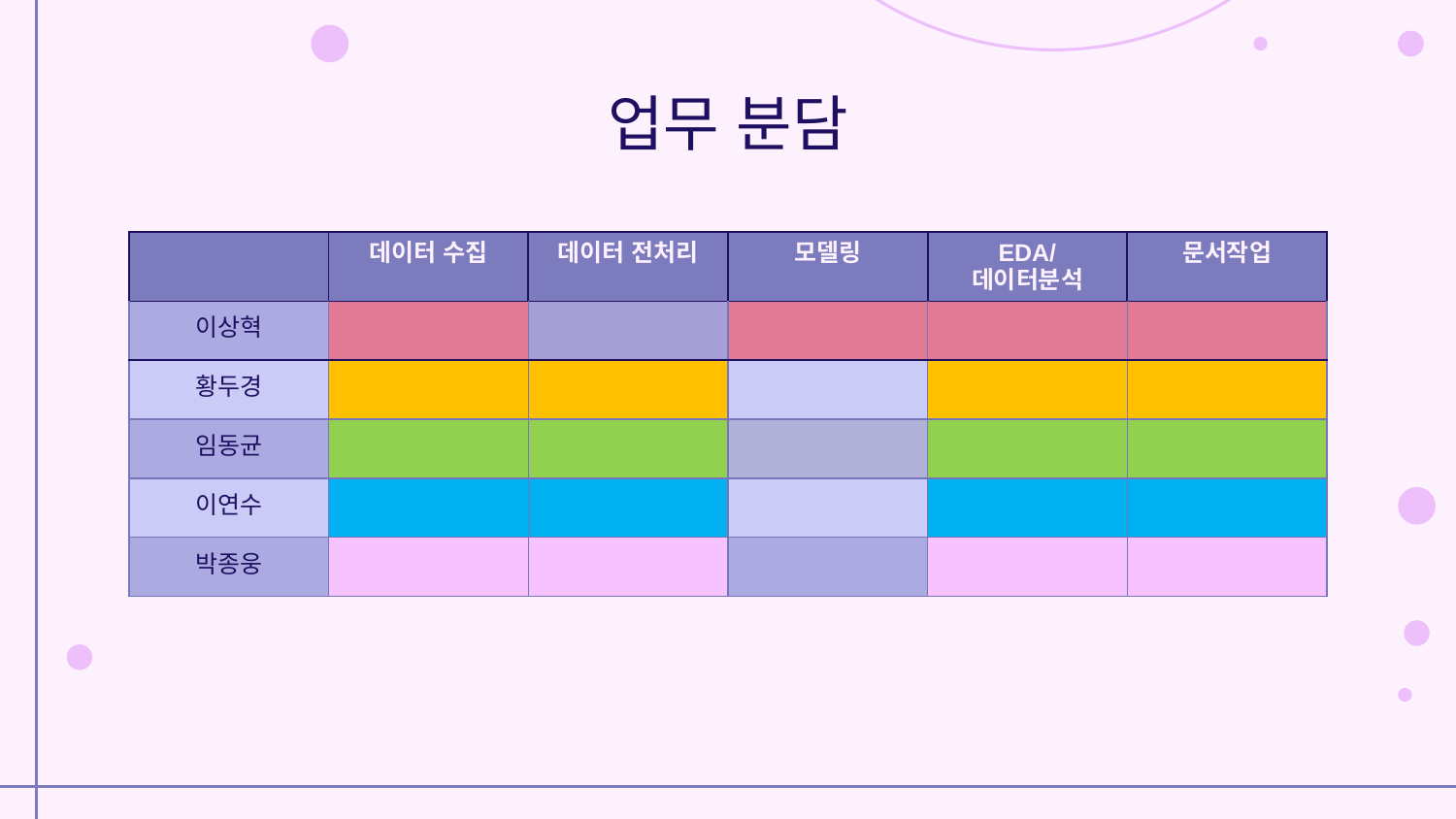

# 업무 분담
|  | 데이터 수집 | 데이터 전처리 | 모델링 | EDA/ 데이터분석 | 문서작업 |
| --- | --- | --- | --- | --- | --- |
| 이상혁 |  |  |  |  |  |
| 황두경 |  |  |  |  |  |
| 임동균 |  |  |  |  |  |
| 이연수 |  |  |  |  |  |
| 박종웅 |  |  |  |  |  |